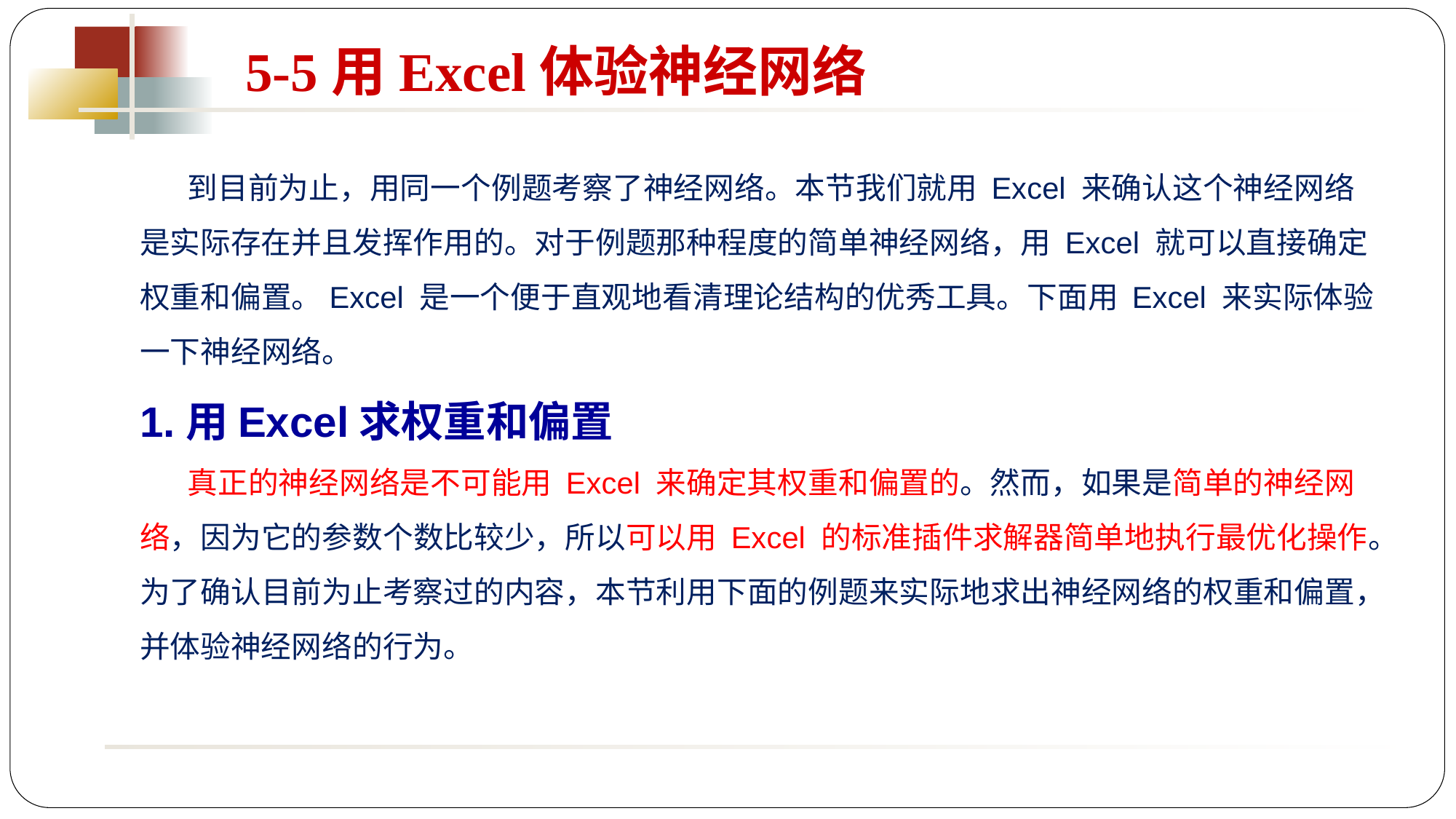

5-5用Excel体验神经网络
      到目前为止，用同一个例题考察了神经网络。本节我们就用 Excel 来确认这个神经网络是实际存在并且发挥作用的。对于例题那种程度的简单神经网络，用 Excel 就可以直接确定权重和偏置。Excel 是一个便于直观地看清理论结构的优秀工具。下面用 Excel 来实际体验一下神经网络。
1.用Excel求权重和偏置
      真正的神经网络是不可能用 Excel 来确定其权重和偏置的。然而，如果是简单的神经网络，因为它的参数个数比较少，所以可以用 Excel 的标准插件求解器简单地执行最优化操作。为了确认目前为止考察过的内容，本节利用下面的例题来实际地求出神经网络的权重和偏置，并体验神经网络的行为。